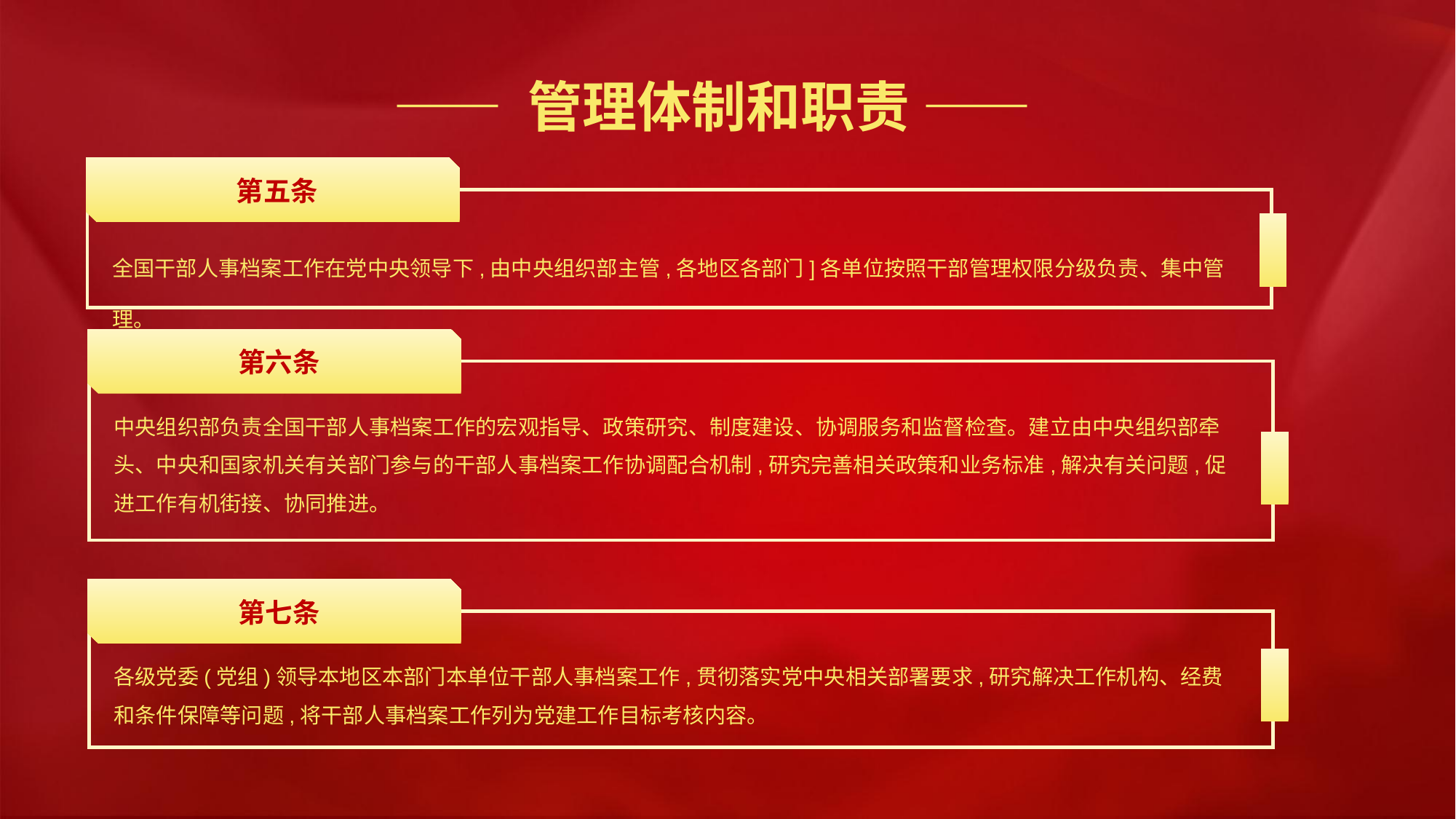

—— 管理体制和职责 ——

第五条

全国干部人事档案工作在党中央领导下,由中央组织部主管,各地区各部门]各单位按照干部管理权限分级负责、集中管理。

第六条

中央组织部负责全国干部人事档案工作的宏观指导、政策研究、制度建设、协调服务和监督检查。建立由中央组织部牵头、中央和国家机关有关部门参与的干部人事档案工作协调配合机制,研究完善相关政策和业务标准,解决有关问题,促进工作有机街接、协同推进。

第七条

各级党委(党组)领导本地区本部门本单位干部人事档案工作,贯彻落实党中央相关部署要求,研究解决工作机构、经费和条件保障等问题,将干部人事档案工作列为党建工作目标考核内容。